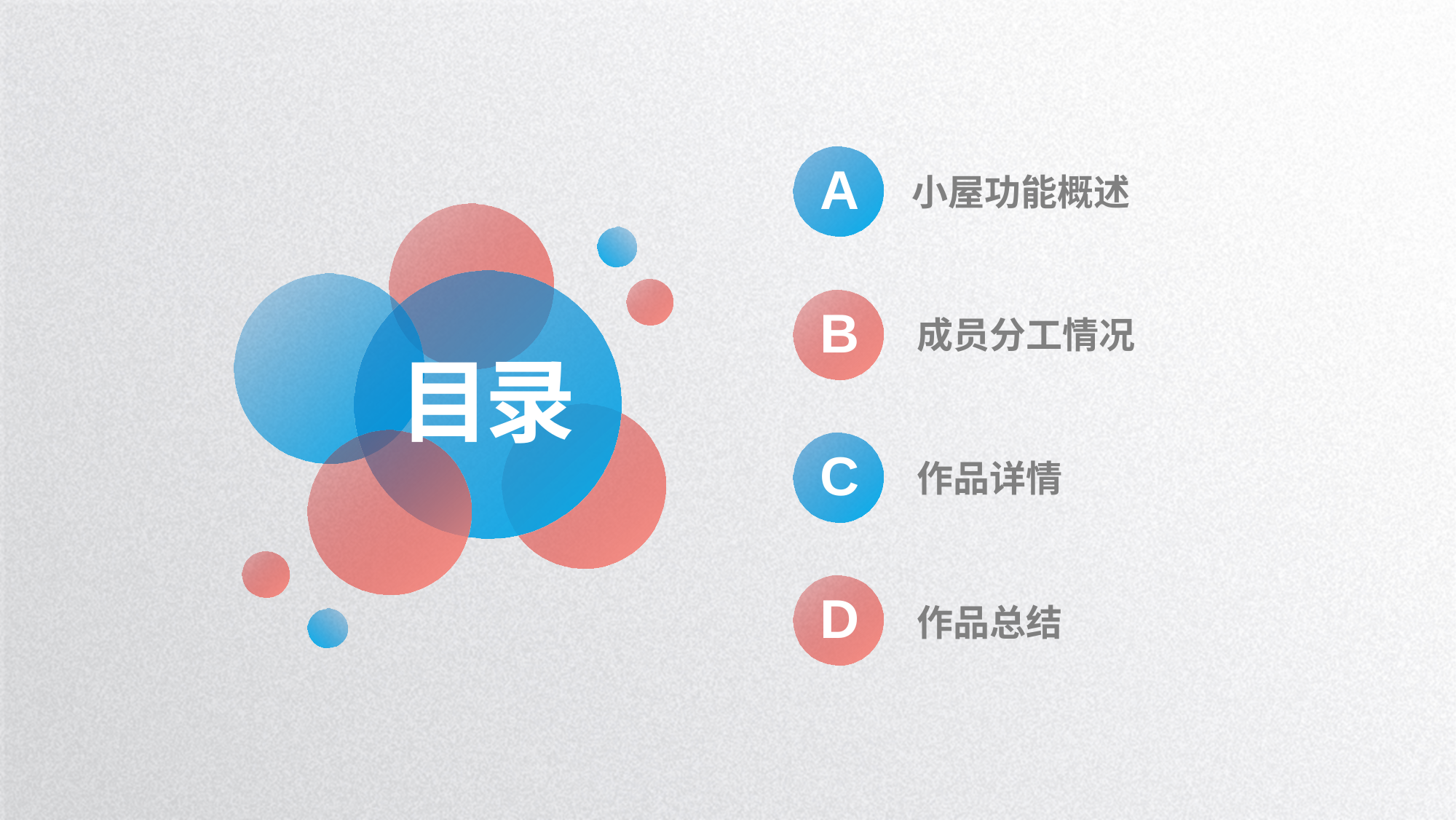

A
小屋功能概述

B
成员分工情况
目录

C
作品详情

D
作品总结